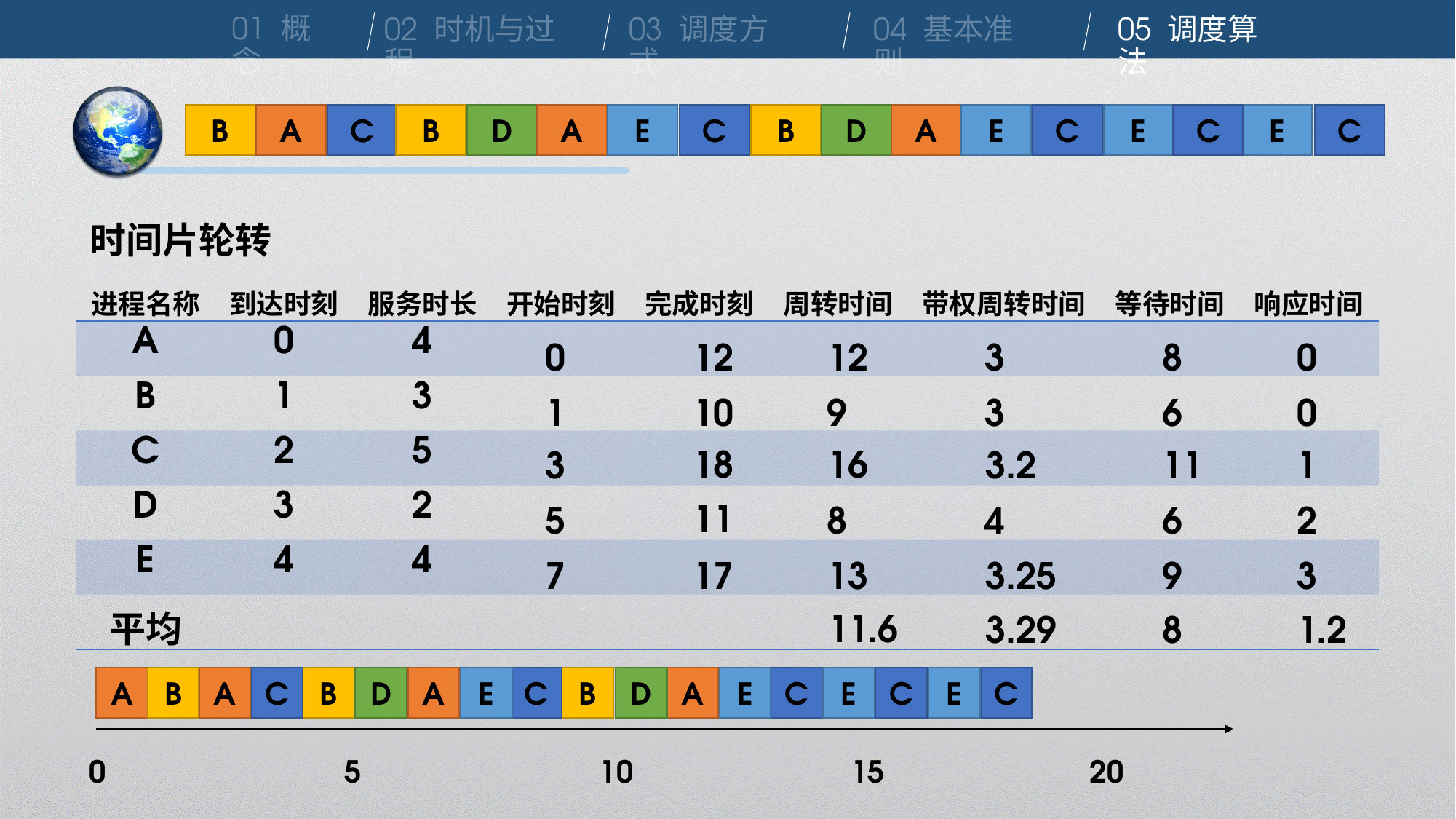

01 概念
02 时机与过程
03 调度方式
04 基本准则
05 调度算法
B
A
C
B
D
A
E
C
B
D
A
E
C
E
C
E
C
时间片轮转
| 进程名称 | 到达时刻 | 服务时长 | 开始时刻 | 完成时刻 | 周转时间 | 带权周转时间 | 等待时间 | 响应时间 |
| --- | --- | --- | --- | --- | --- | --- | --- | --- |
| A | 0 | 4 |  |  |  |  |  |  |
| B | 1 | 3 |  |  |  |  |  |  |
| C | 2 | 5 |  |  |  |  |  |  |
| D | 3 | 2 |  |  |  |  |  |  |
| E | 4 | 4 |  |  |  |  |  |  |
| 平均 |  |  |  |  |  |  |  |  |
12
12
3
8
0
9
3
6
0
16
3.2
11
1
8
4
6
2
13
3.25
9
3
0
10
1
18
3
11
5
17
7
11.6
3.29
8
1.2
A
B
A
C
B
D
A
E
C
B
D
A
E
C
E
C
E
C
0
5
10
15
20